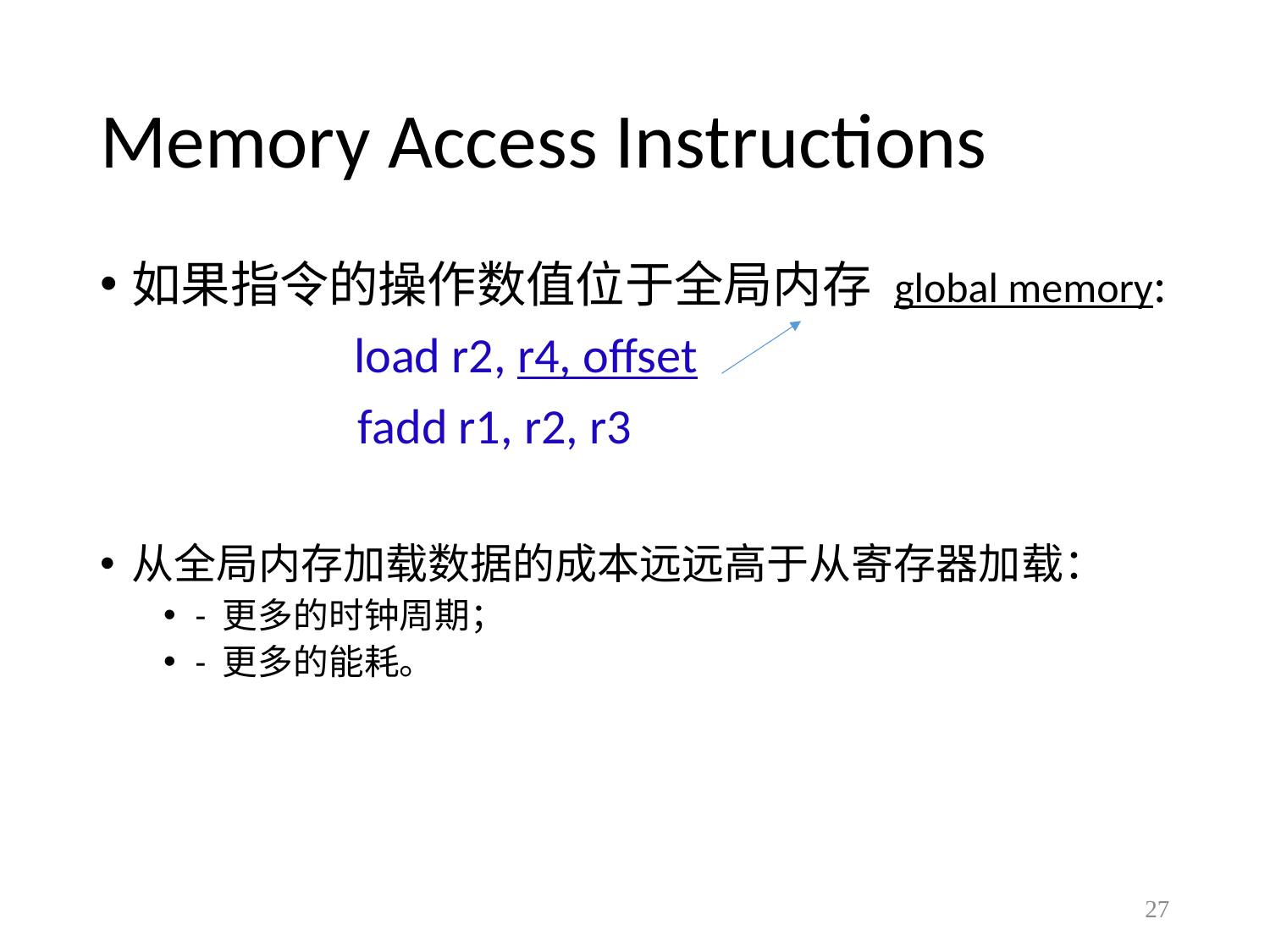

# Memory Access Instructions
如果指令的操作数值位于全局内存 global memory:
		load r2, r4, offset
                       fadd r1, r2, r3

从全局内存加载数据的成本远远高于从寄存器加载：
- 更多的时钟周期；
- 更多的能耗。
27